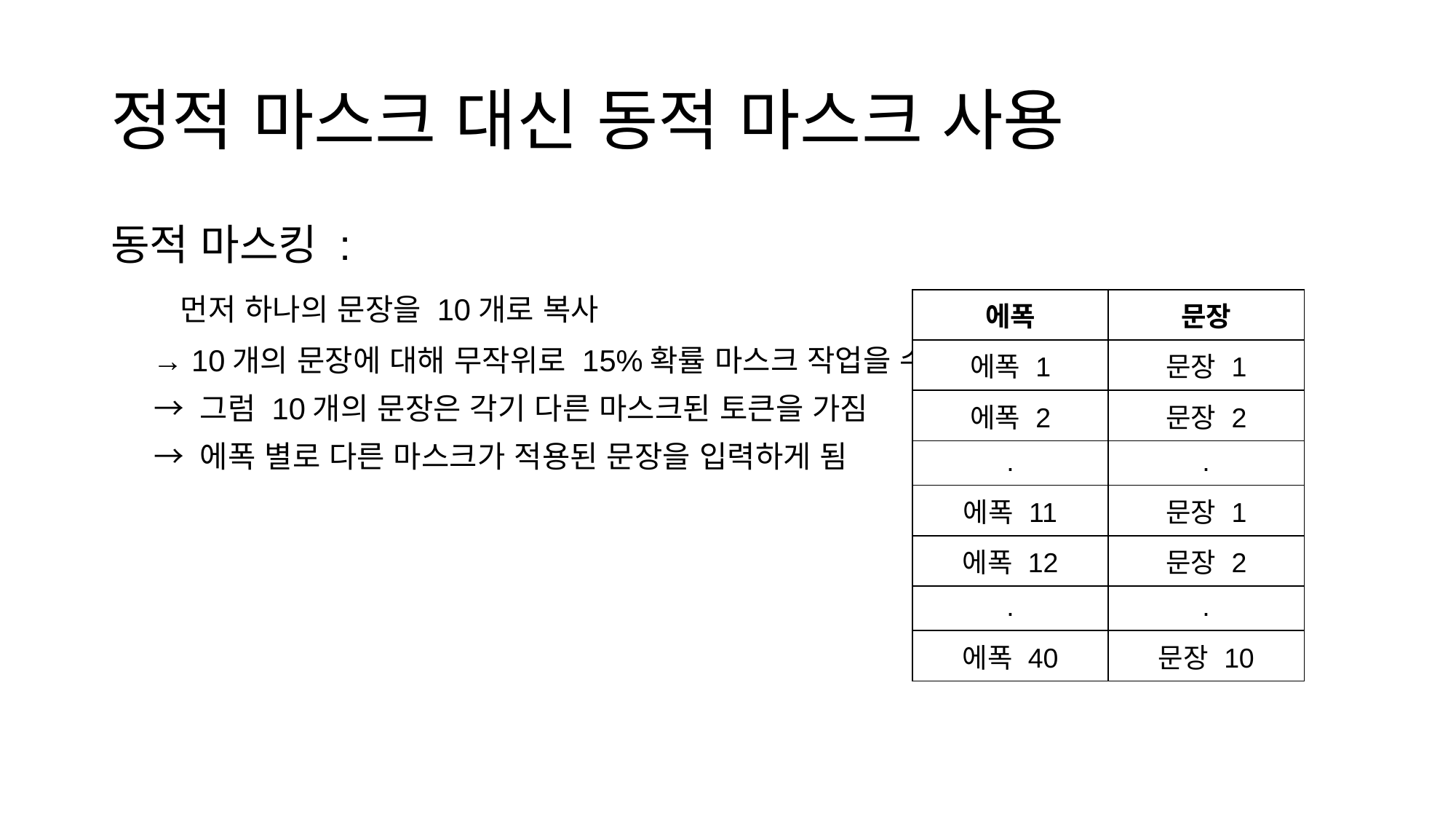

# 정적 마스크 대신 동적 마스크 사용
동적 마스킹 :
     먼저 하나의 문장을 10개로 복사
     → 10개의 문장에 대해 무작위로 15%확률 마스크 작업을 수행
     → 그럼 10개의 문장은 각기 다른 마스크된 토큰을 가짐
     → 에폭 별로 다른 마스크가 적용된 문장을 입력하게 됨

| 에폭 | 문장 |
| --- | --- |
| 에폭 1 | 문장 1 |
| 에폭 2 | 문장 2 |
| . | . |
| 에폭 11 | 문장 1 |
| 에폭 12 | 문장 2 |
| . | . |
| 에폭 40 | 문장 10 |